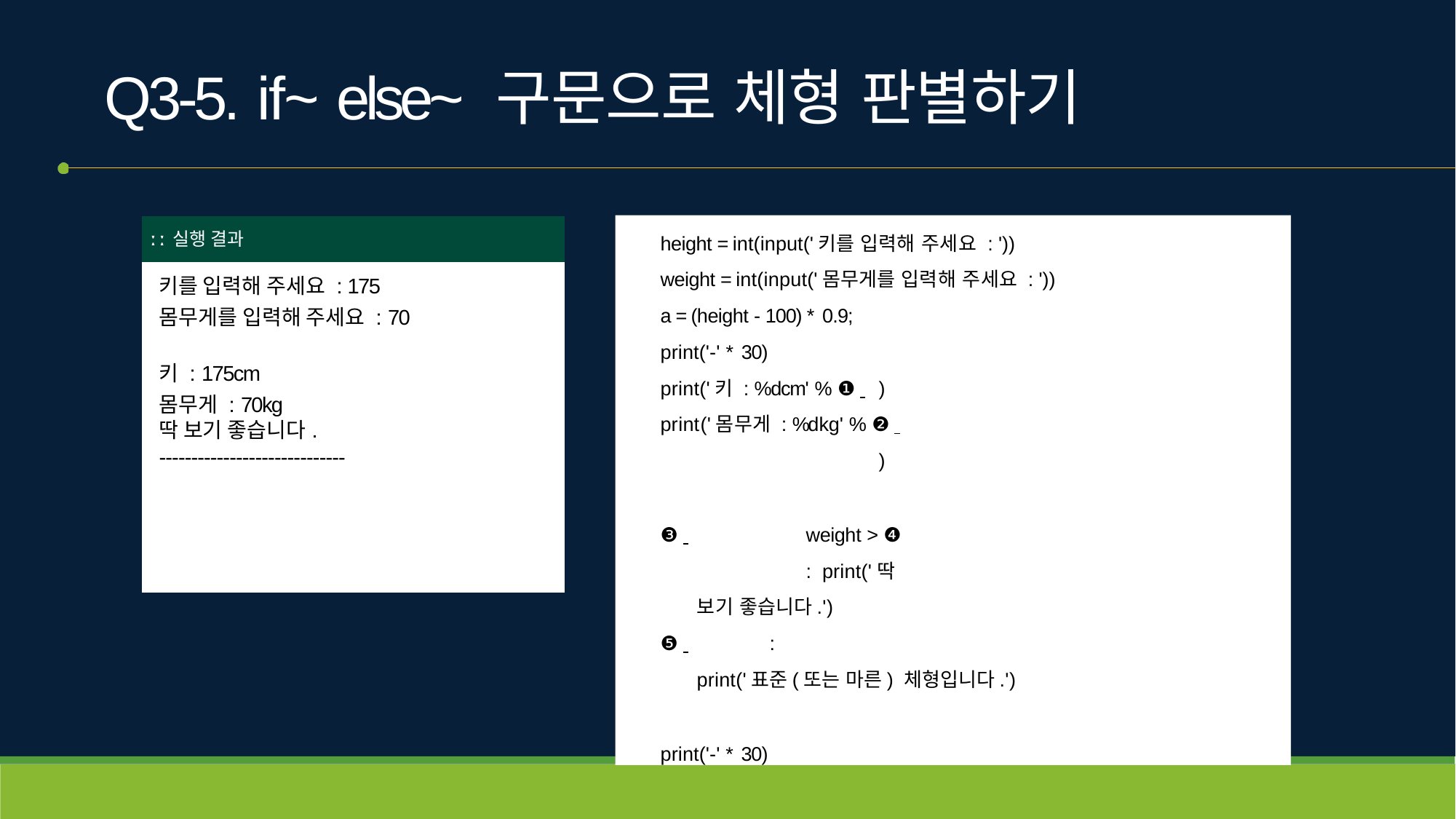

# Q3-5. if~ else~ 구문으로 체형 판별하기

height = int(input('키를 입력해 주세요 : '))  weight = int(input('몸무게를 입력해 주세요 : '))  a = (height - 100) * 0.9;
print('-' * 30)
print('키 : %dcm' % ❶ 	)  print('몸무게 : %dkg' % ❷ 		)

❸ 		weight > ❹ 	:  print('딱 보기 좋습니다.')
❺ 	:
print('표준(또는 마른) 체형입니다.')

print('-' * 30)
| ː ː 실행 결과 |
| --- |
| 키를 입력해 주세요 : 175 몸무게를 입력해 주세요 : 70 키 : 175cm 몸무게 : 70kg 딱 보기 좋습니다. ----------------------------- |